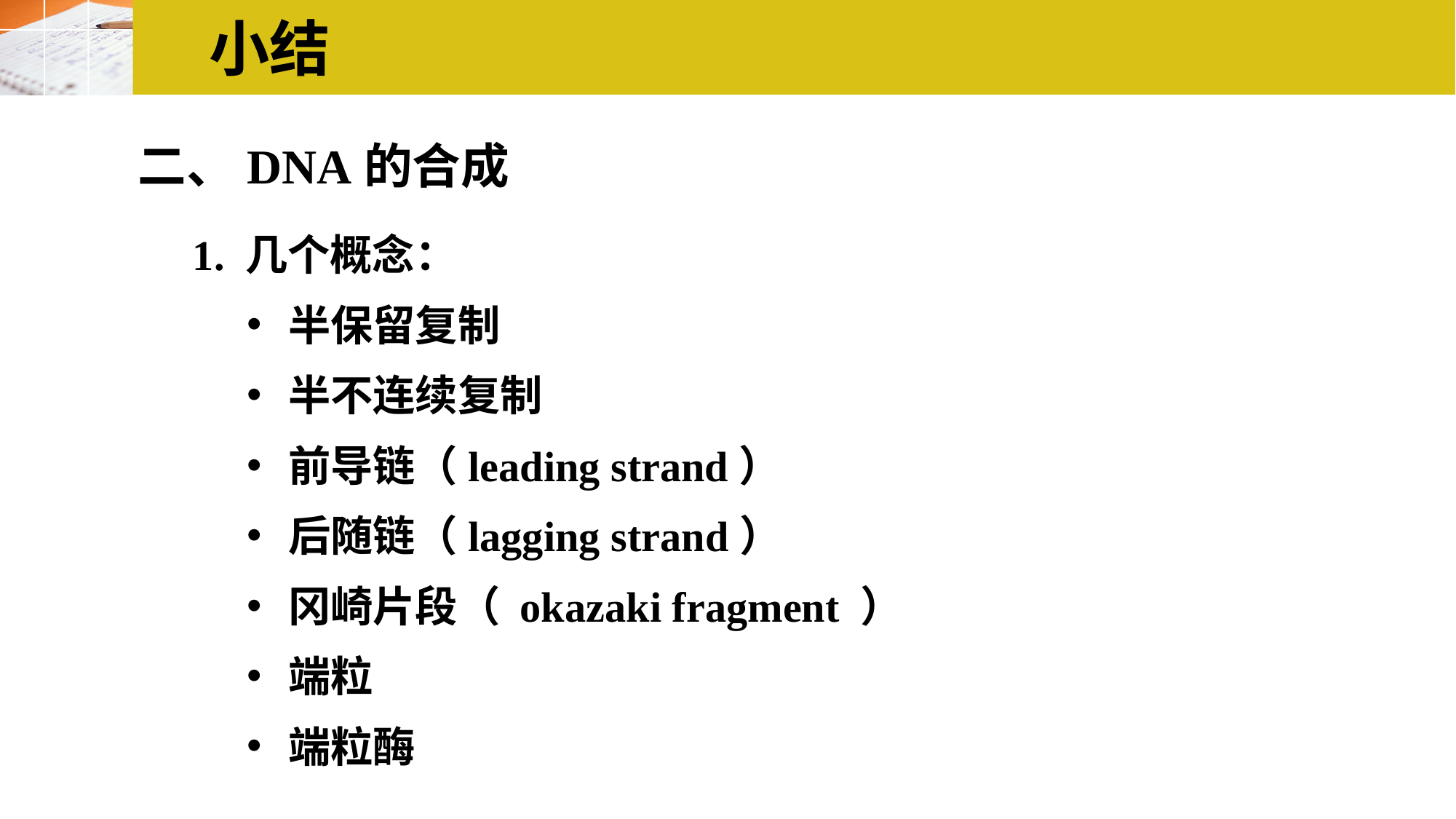

小结
二、DNA的合成
1. 几个概念：
半保留复制
半不连续复制
前导链（leading strand）
后随链（lagging strand）
冈崎片段（ okazaki fragment ）
端粒
端粒酶